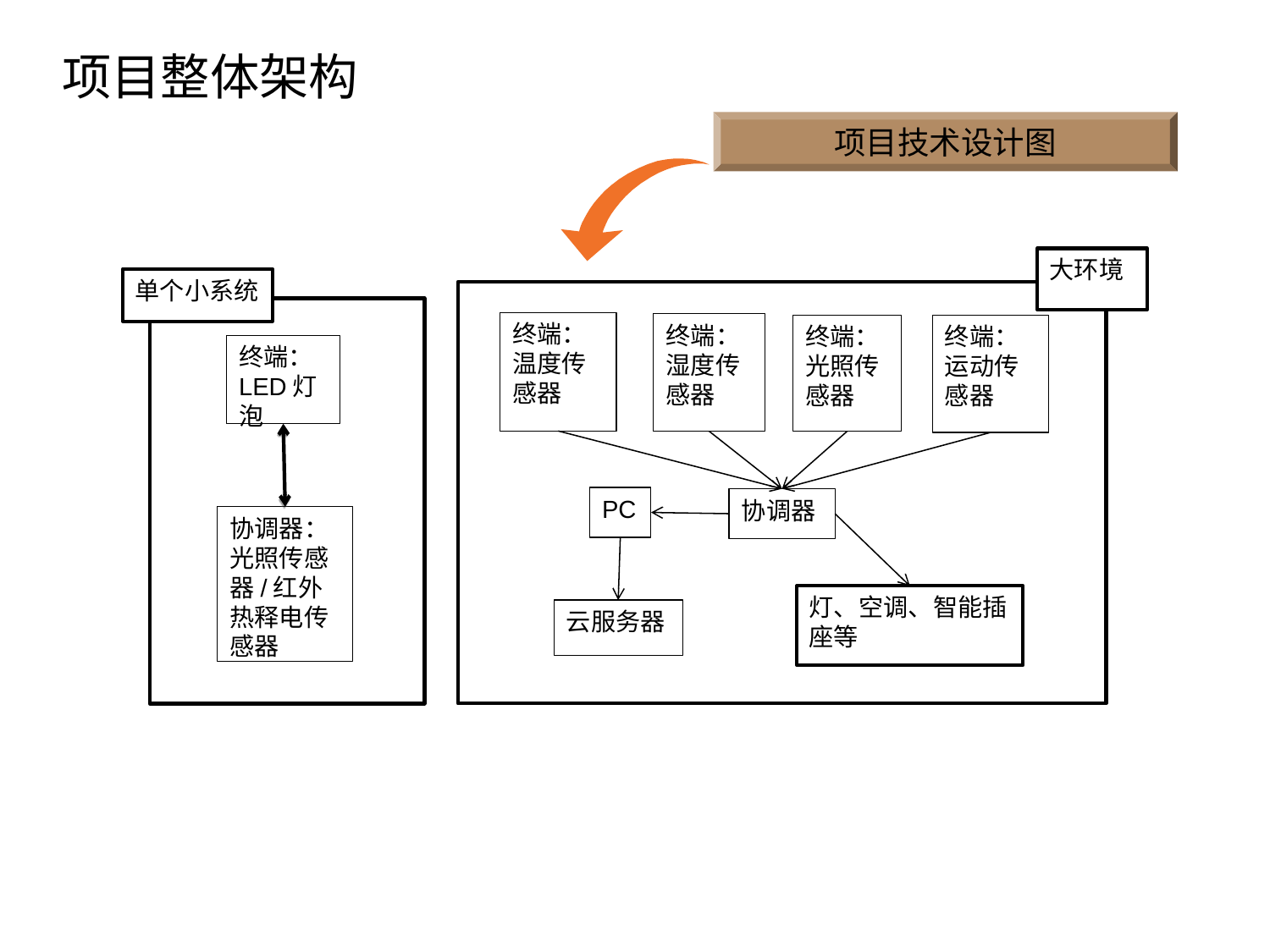

项目整体架构

项目技术设计图

大环境

单个小系统

终端：
温度传感器

终端：
湿度传感器

终端：
光照传感器

终端：运动传感器

终端：
LED灯泡

PC

协调器

协调器：
光照传感器/红外热释电传感器

灯、空调、智能插座等

云服务器